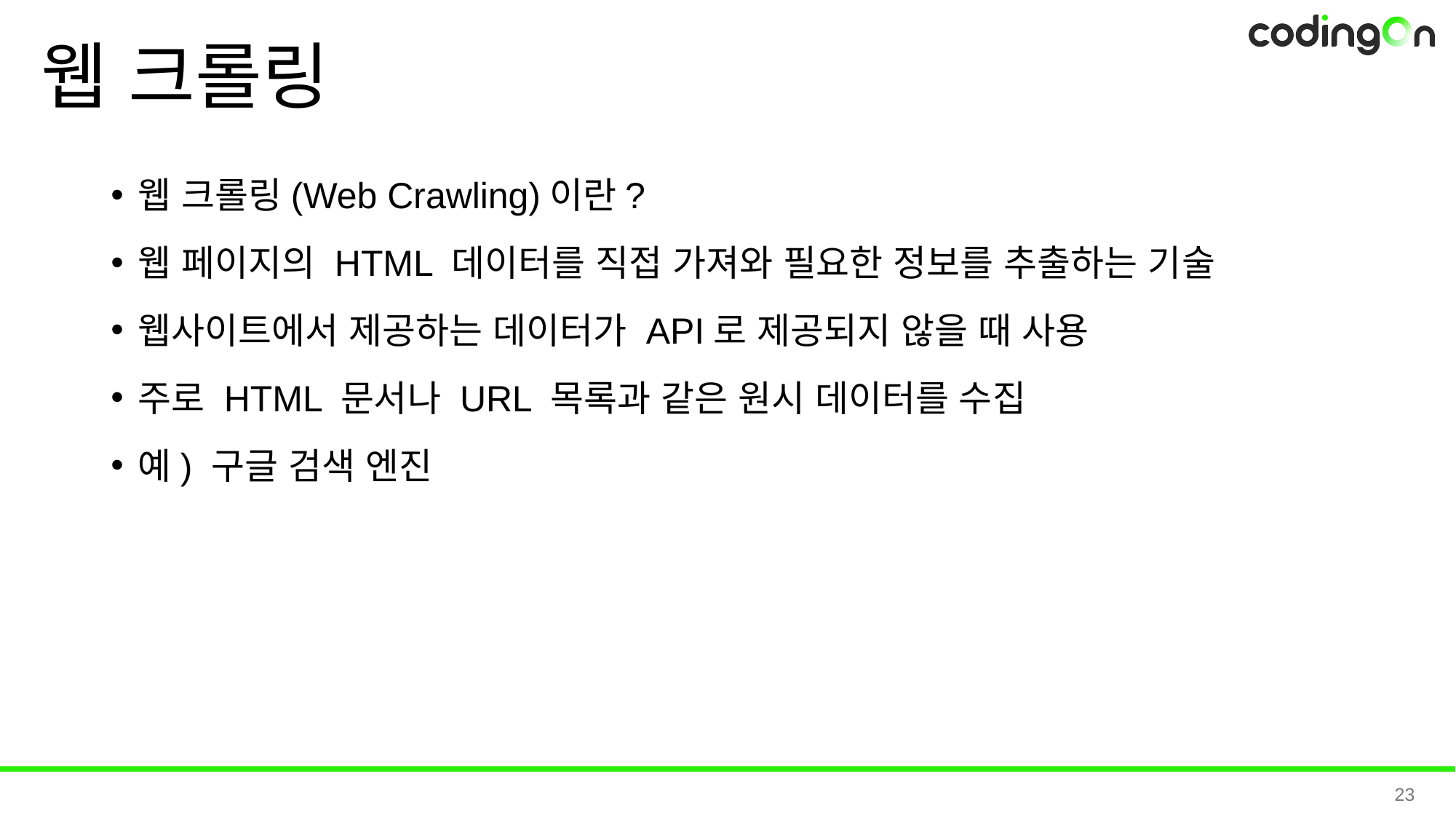

# 웹 크롤링
웹 크롤링(Web Crawling)이란?
웹 페이지의 HTML 데이터를 직접 가져와 필요한 정보를 추출하는 기술
웹사이트에서 제공하는 데이터가 API로 제공되지 않을 때 사용
주로 HTML 문서나 URL 목록과 같은 원시 데이터를 수집
예) 구글 검색 엔진
23